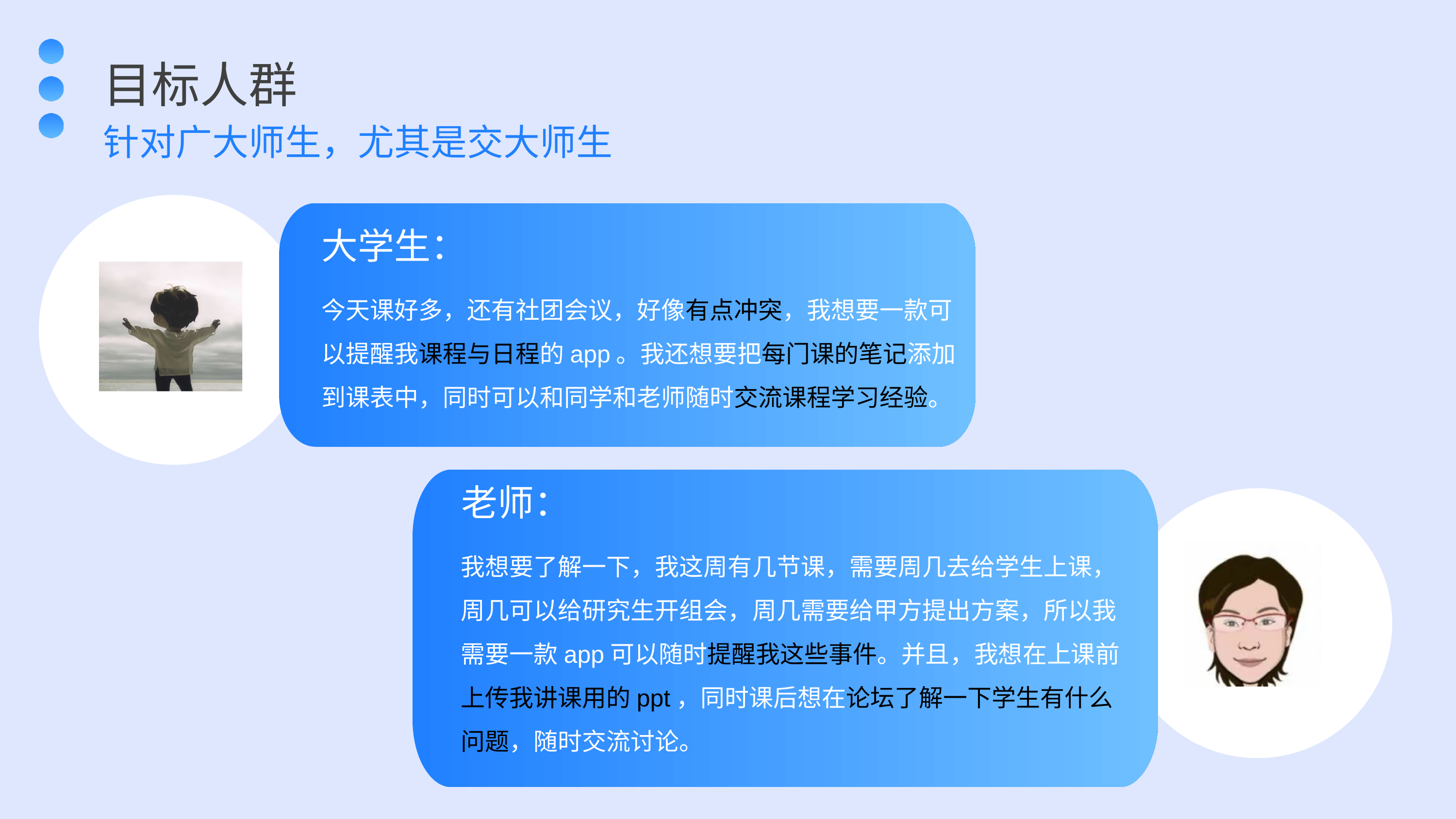

目标人群

针对广大师生，尤其是交大师生

大学生：
今天课好多，还有社团会议，好像有点冲突，我想要一款可以提醒我课程与日程的app。我还想要把每门课的笔记添加到课表中，同时可以和同学和老师随时交流课程学习经验。

老师：
我想要了解一下，我这周有几节课，需要周几去给学生上课，周几可以给研究生开组会，周几需要给甲方提出方案，所以我需要一款app可以随时提醒我这些事件。并且，我想在上课前上传我讲课用的ppt，同时课后想在论坛了解一下学生有什么问题，随时交流讨论。